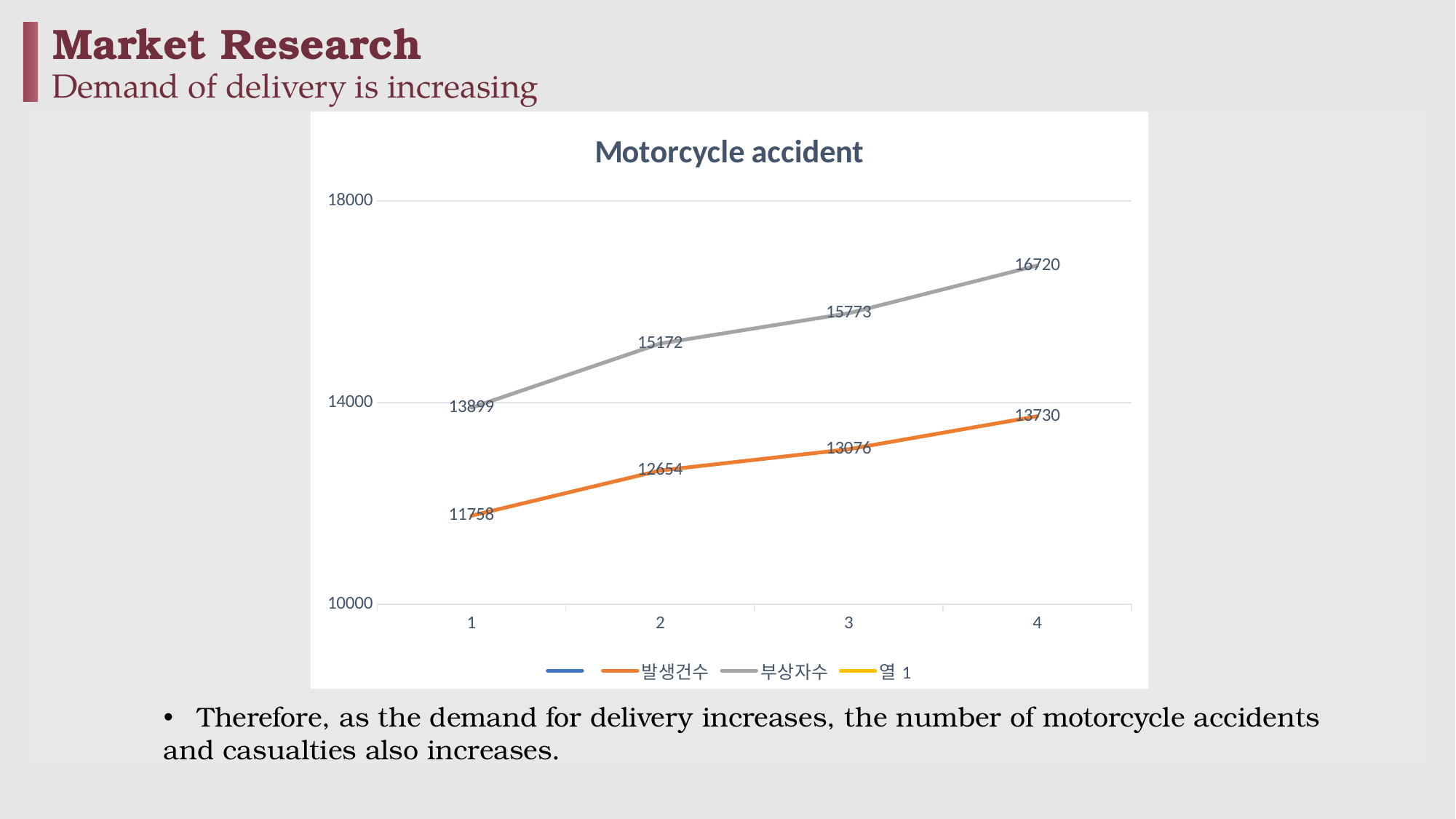

Market Research

Demand of delivery is increasing

### Chart: Motorcycle accident

| Category |   | 발생건수 | 부상자수 | 열1 |
|---|---|---|---|---|
Therefore, as the demand for delivery increases, the number of motorcycle accidents
and casualties also increases.